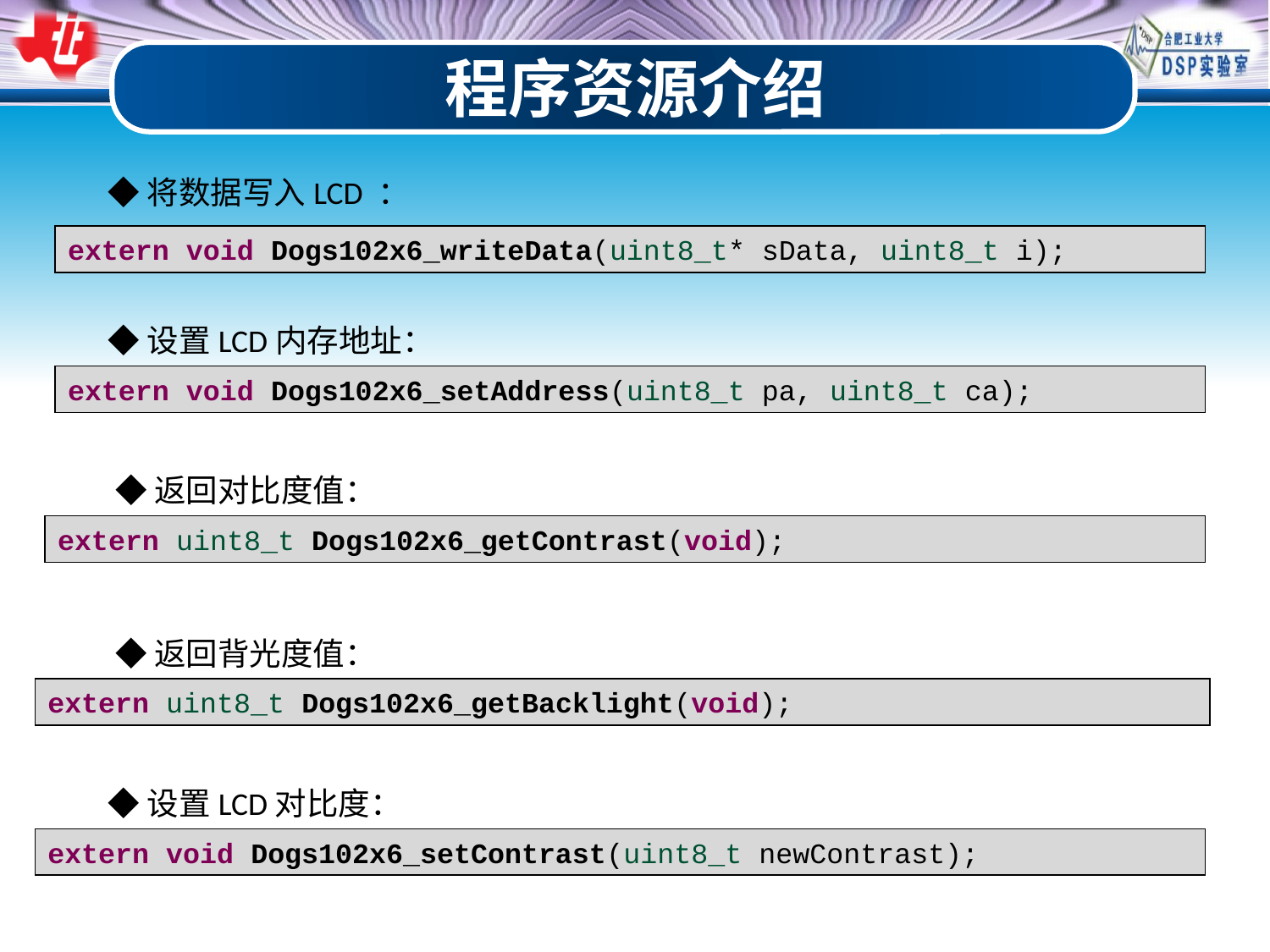

程序资源介绍
◆将数据写入LCD ：
extern void Dogs102x6_writeData(uint8_t* sData, uint8_t i);
◆设置LCD内存地址：
extern void Dogs102x6_setAddress(uint8_t pa, uint8_t ca);
◆返回对比度值：
extern uint8_t Dogs102x6_getContrast(void);
◆返回背光度值：
extern uint8_t Dogs102x6_getBacklight(void);
◆设置LCD对比度：
extern void Dogs102x6_setContrast(uint8_t newContrast);